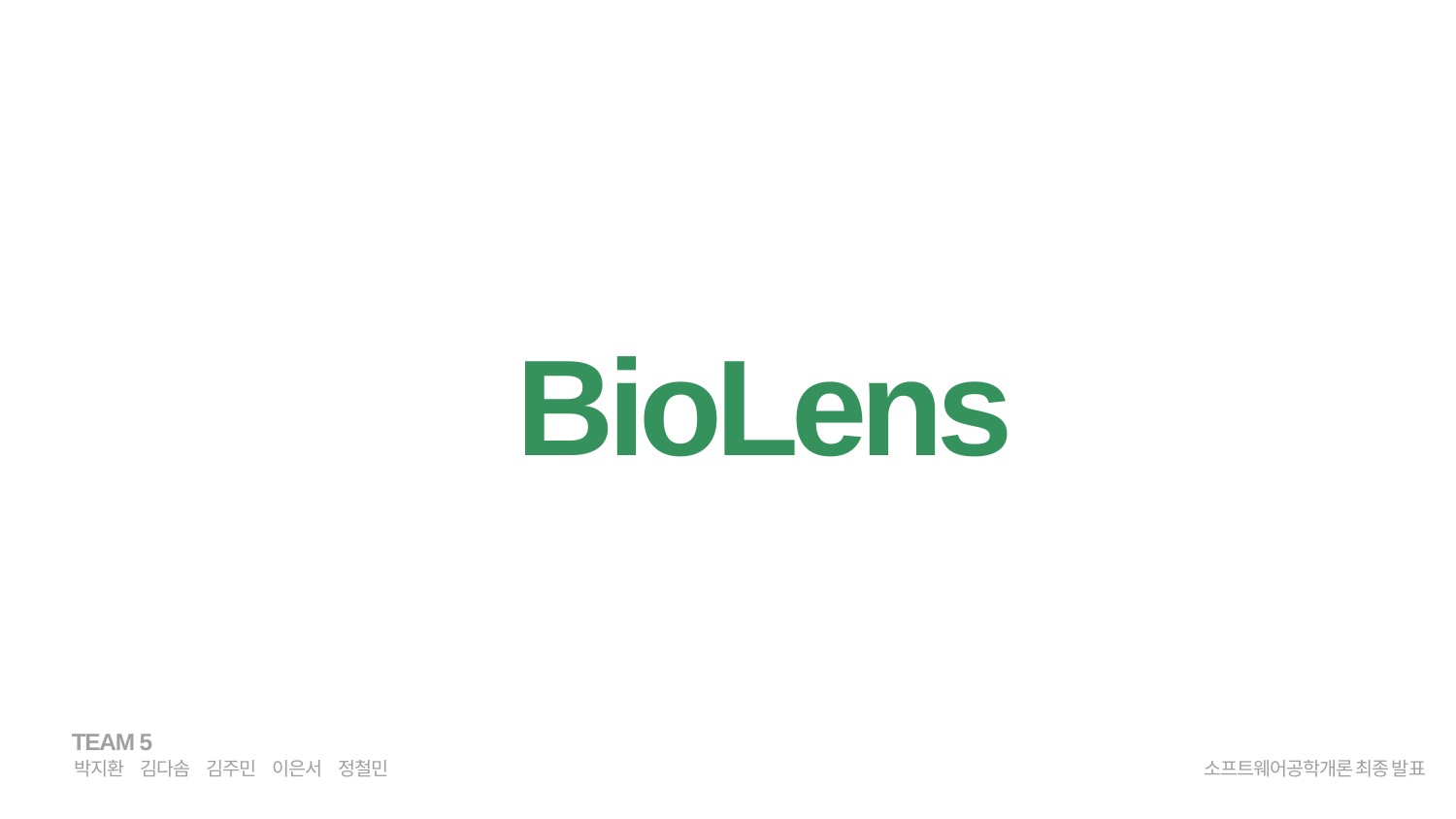

BioLens

TEAM 5

박지환
김다솜
김주민
이은서
정철민
소프트웨어공학개론 최종 발표
TEAM 5